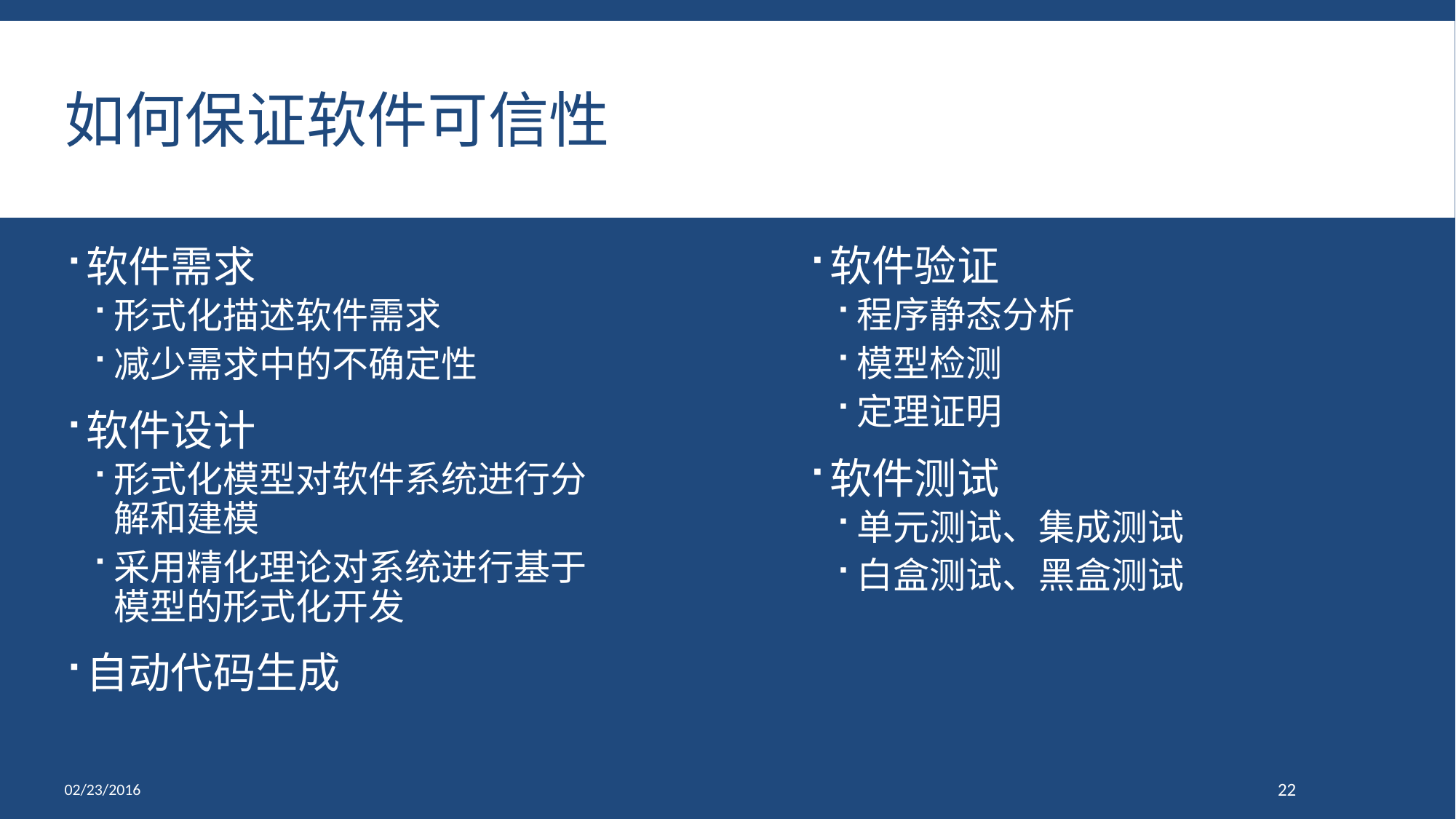

# 如何保证软件可信性
软件验证
程序静态分析
模型检测
定理证明
软件测试
单元测试、集成测试
白盒测试、黑盒测试
软件需求
形式化描述软件需求
减少需求中的不确定性
软件设计
形式化模型对软件系统进行分解和建模
采用精化理论对系统进行基于模型的形式化开发
自动代码生成
02/23/2016
22